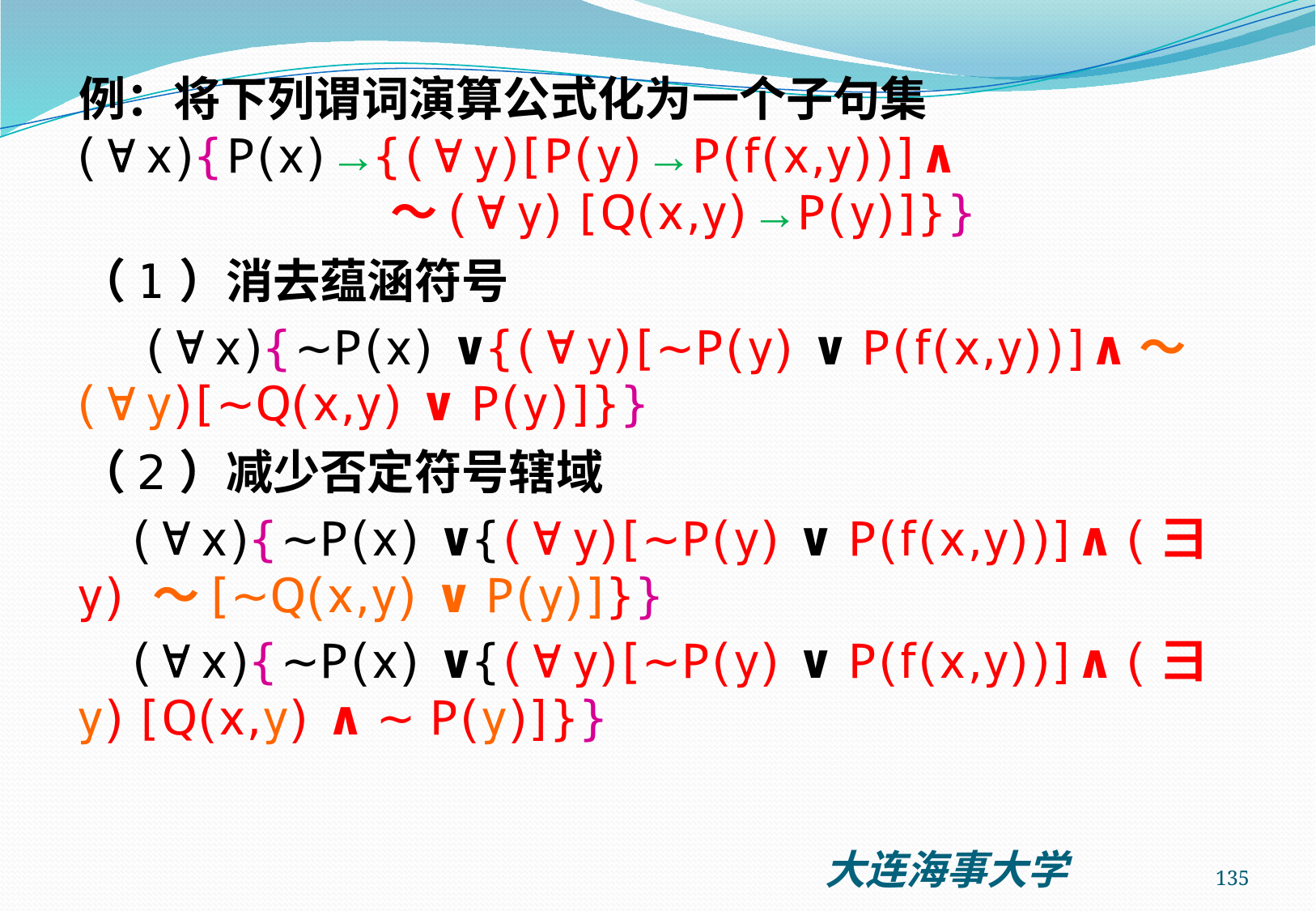

例：将下列谓词演算公式化为一个子句集
(∀ x){P(x)→{(∀ y)[P(y)→P(f(x,y))]∧
                            ～(∀ y) [Q(x,y)→P(y)]}}
（1）消去蕴涵符号
     (∀ x){~P(x) ∨{(∀ y)[~P(y) ∨ P(f(x,y))]∧～(∀ y)[~Q(x,y) ∨ P(y)]}}
（2）减少否定符号辖域
    (∀ x){~P(x) ∨{(∀ y)[~P(y) ∨ P(f(x,y))]∧ (彐y) ～[~Q(x,y) ∨ P(y)]}}
    (∀ x){~P(x) ∨{(∀ y)[~P(y) ∨ P(f(x,y))]∧ (彐y) [Q(x,y) ∧ ~ P(y)]}}

135